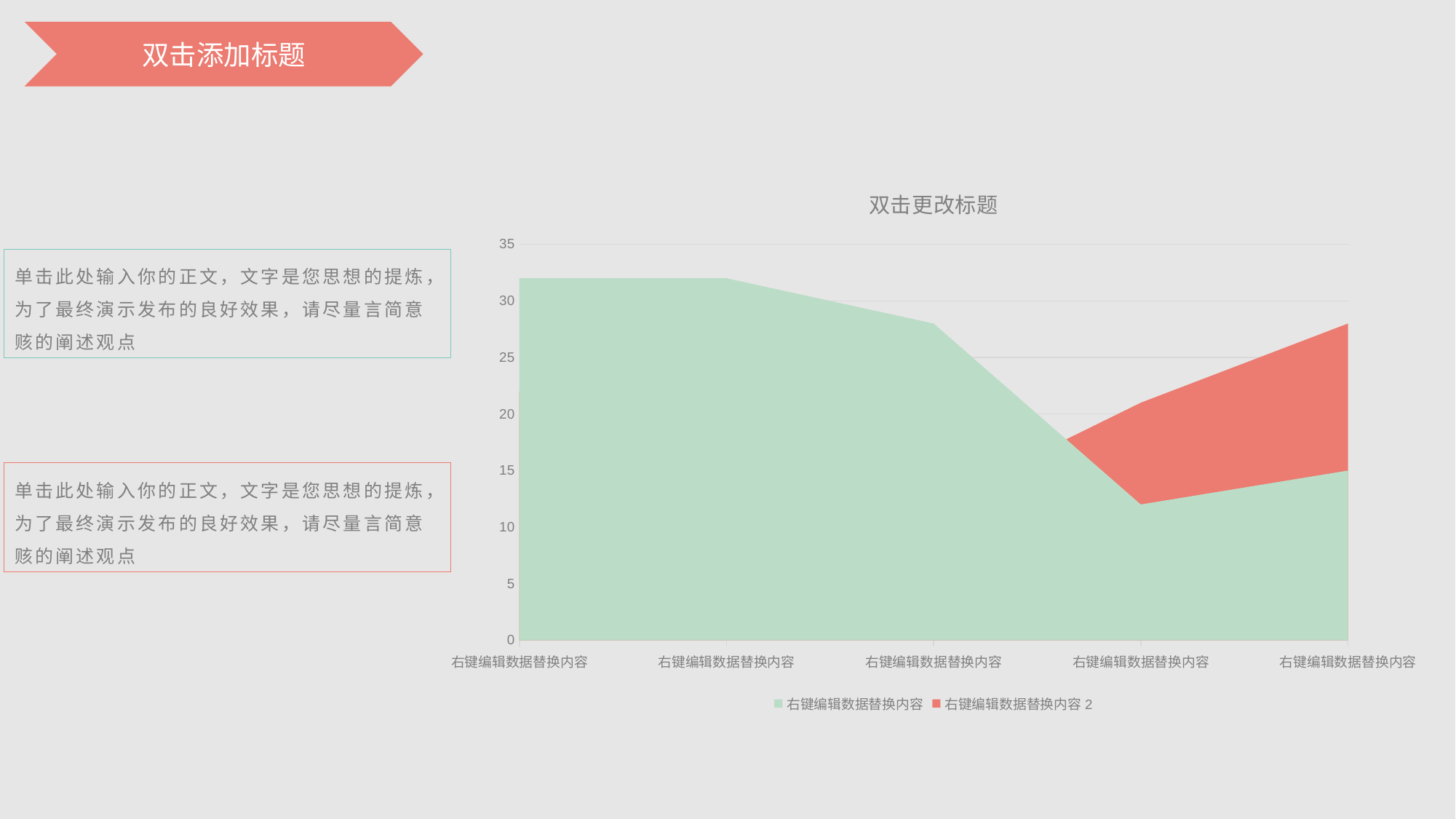

双击添加标题

### Chart: 双击更改标题

| Category | 右键编辑数据替换内容 | 右键编辑数据替换内容2 |
|---|---|---|
| 右键编辑数据替换内容 | 32.0 | 22.0 |
| 右键编辑数据替换内容 | 32.0 | 12.0 |
| 右键编辑数据替换内容 | 28.0 | 12.0 |
| 右键编辑数据替换内容 | 12.0 | 21.0 |
| 右键编辑数据替换内容 | 15.0 | 28.0 |
单击此处输入你的正文，文字是您思想的提炼，为了最终演示发布的良好效果，请尽量言简意赅的阐述观点
单击此处输入你的正文，文字是您思想的提炼，为了最终演示发布的良好效果，请尽量言简意赅的阐述观点